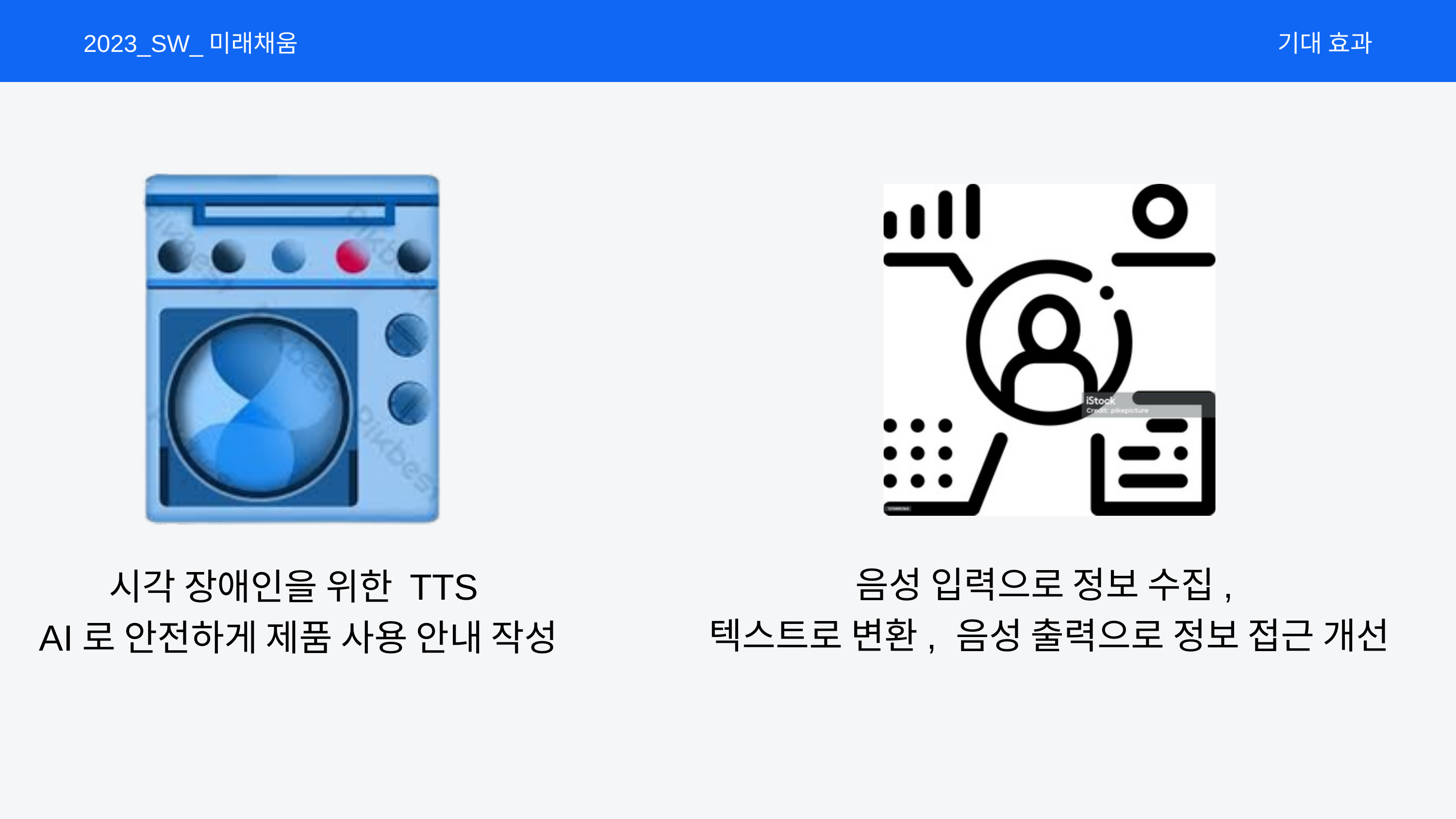

2023_SW_미래채움
기대 효과

시각 장애인을 위한 TTS
AI로 안전하게 제품 사용 안내 작성

음성 입력으로 정보 수집,
텍스트로 변환, 음성 출력으로 정보 접근 개선